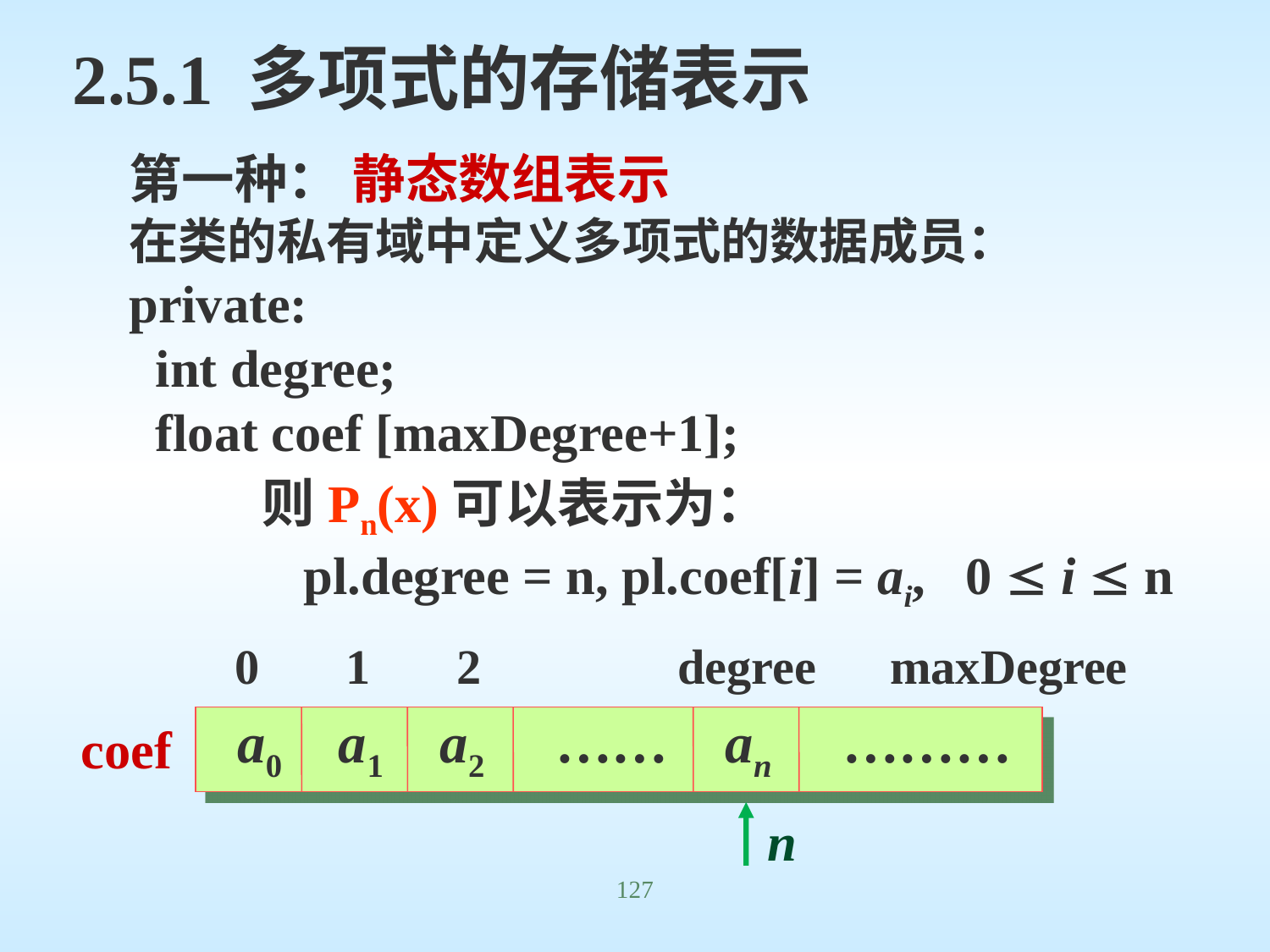

# 2.5.1 多项式的存储表示
第一种： 静态数组表示
在类的私有域中定义多项式的数据成员：
private:
  int degree;
  float coef [maxDegree+1];
          则Pn(x)可以表示为：
		pl.degree = n, pl.coef[i] = ai,   0 ≤ i ≤ n

0       1       2                degree      maxDegree
a0    a1    a2     ……    an     ………

coef
n

127